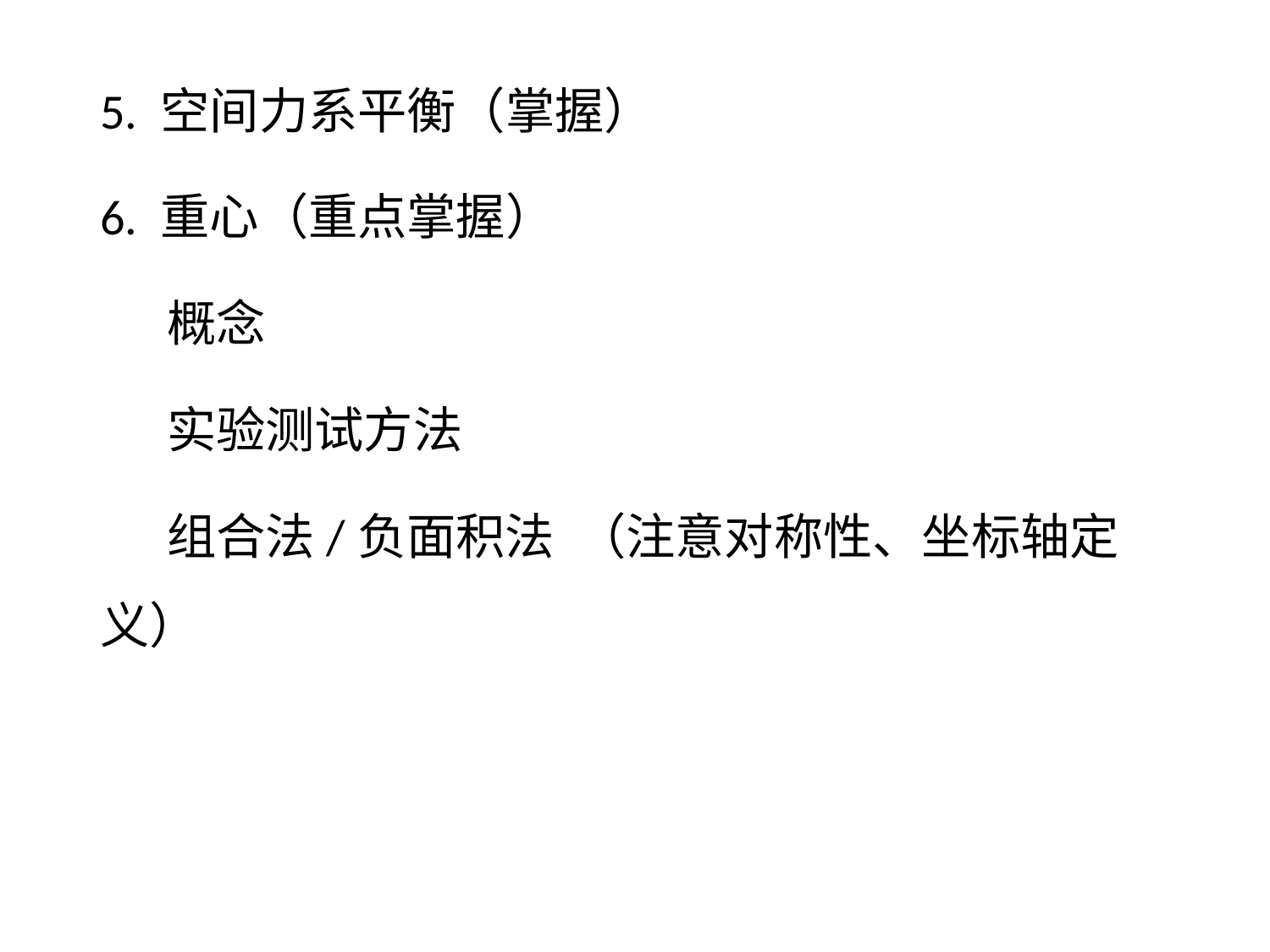

5. 空间力系平衡（掌握）
6. 重心（重点掌握）
     概念
     实验测试方法
     组合法/负面积法  （注意对称性、坐标轴定义）